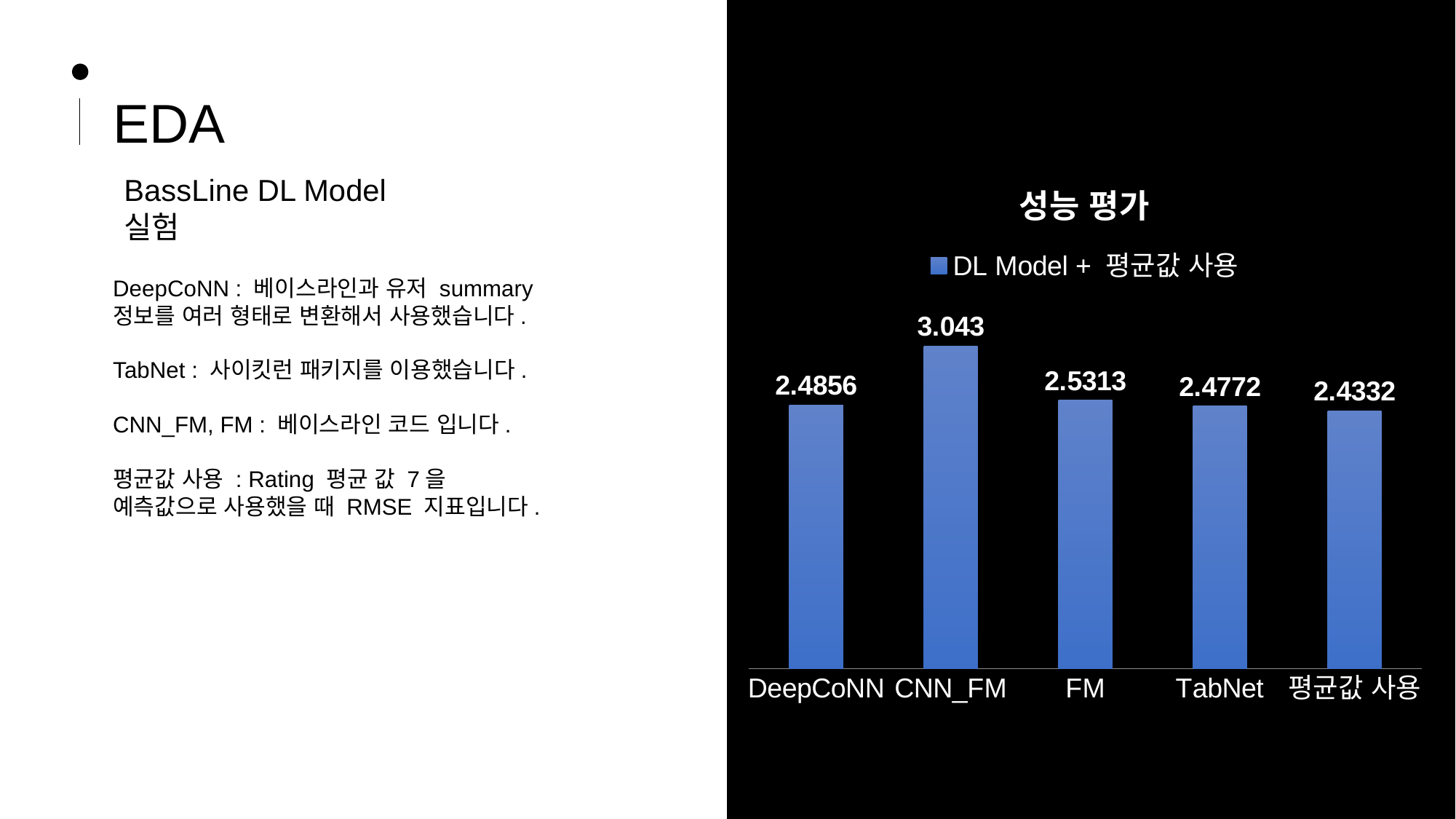

EDA

### Chart: 성능 평가

| Category | DL Model + 평균값 사용 |
|---|---|
| DeepCoNN | 2.4856 |
| CNN_FM | 3.043 |
| FM | 2.5313 |
| TabNet | 2.4772 |
| 평균값 사용 | 2.4332 |
BassLine DL Model 실험
DeepCoNN : 베이스라인과 유저 summary 정보를 여러 형태로 변환해서 사용했습니다.

TabNet : 사이킷런 패키지를 이용했습니다.

CNN_FM, FM : 베이스라인 코드 입니다.

평균값 사용 : Rating 평균 값 7을 예측값으로 사용했을 때 RMSE 지표입니다.